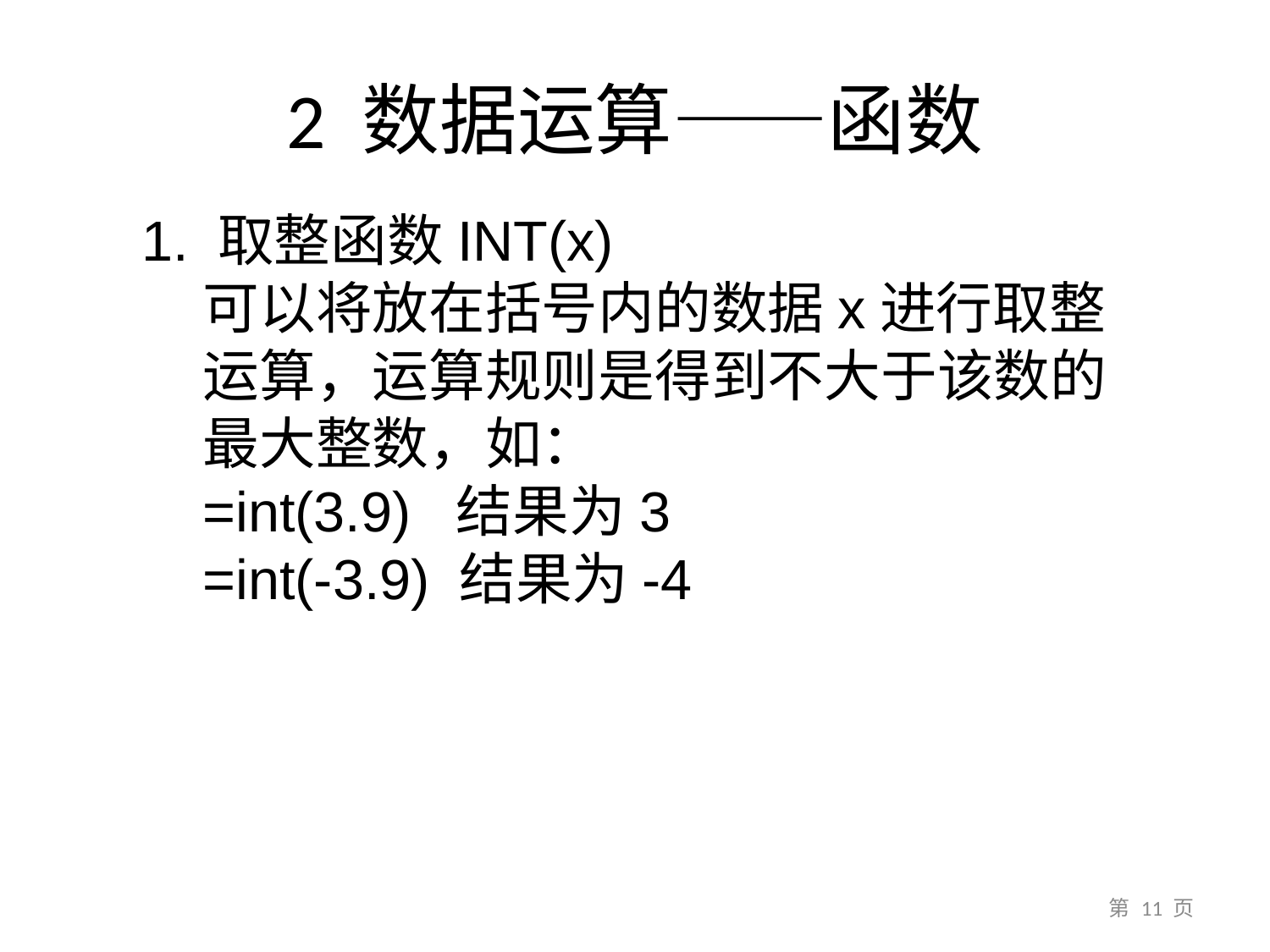

# 2 数据运算——函数
1. 取整函数INT(x)
可以将放在括号内的数据x进行取整运算，运算规则是得到不大于该数的最大整数，如：
=int(3.9)  结果为3
=int(-3.9) 结果为-4
第 11 页